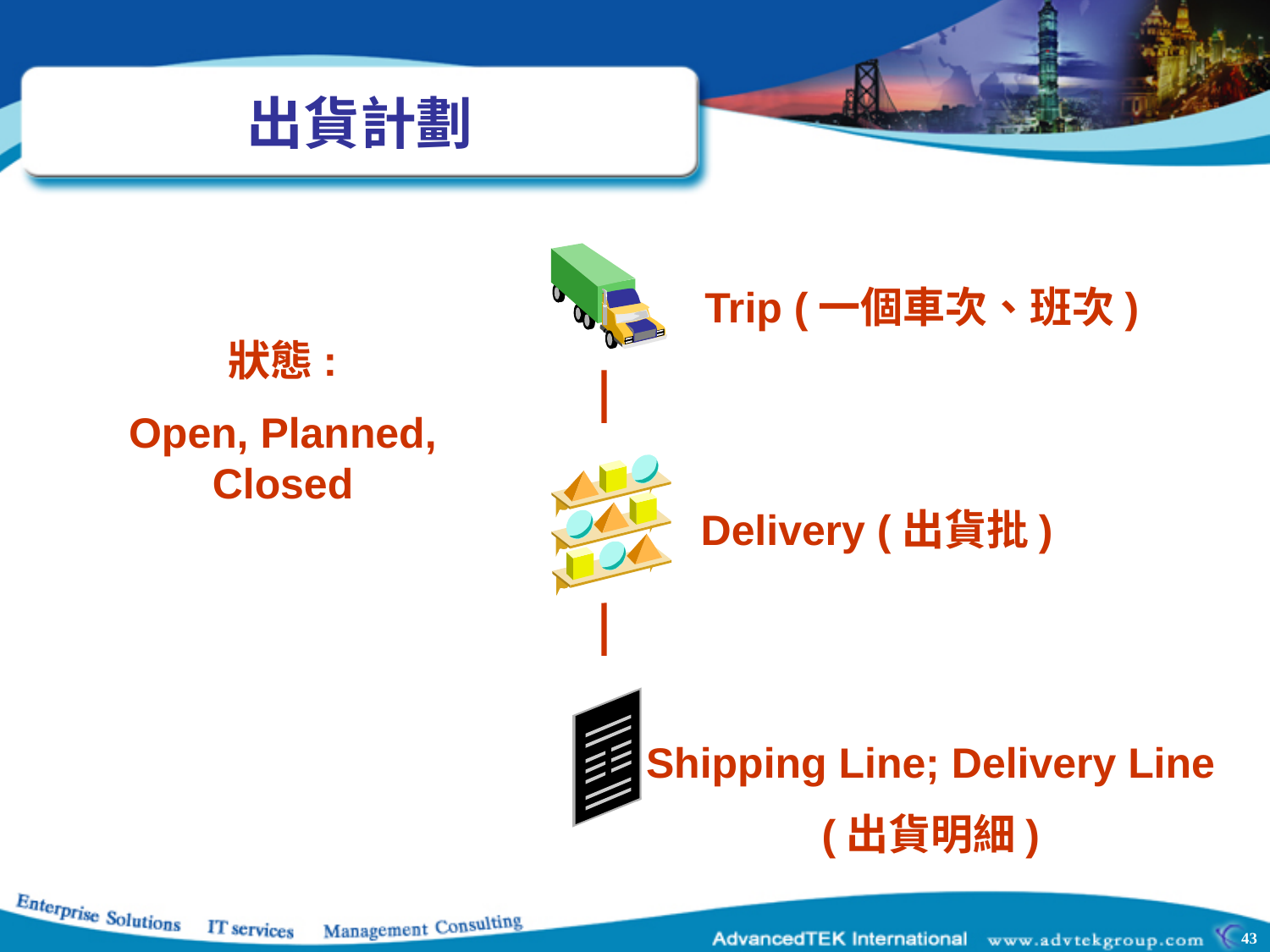

# 出貨計劃

Trip (一個車次、班次)
狀態:
Open, Planned, Closed

Delivery (出貨批)

Shipping Line; Delivery Line
 (出貨明細)
43